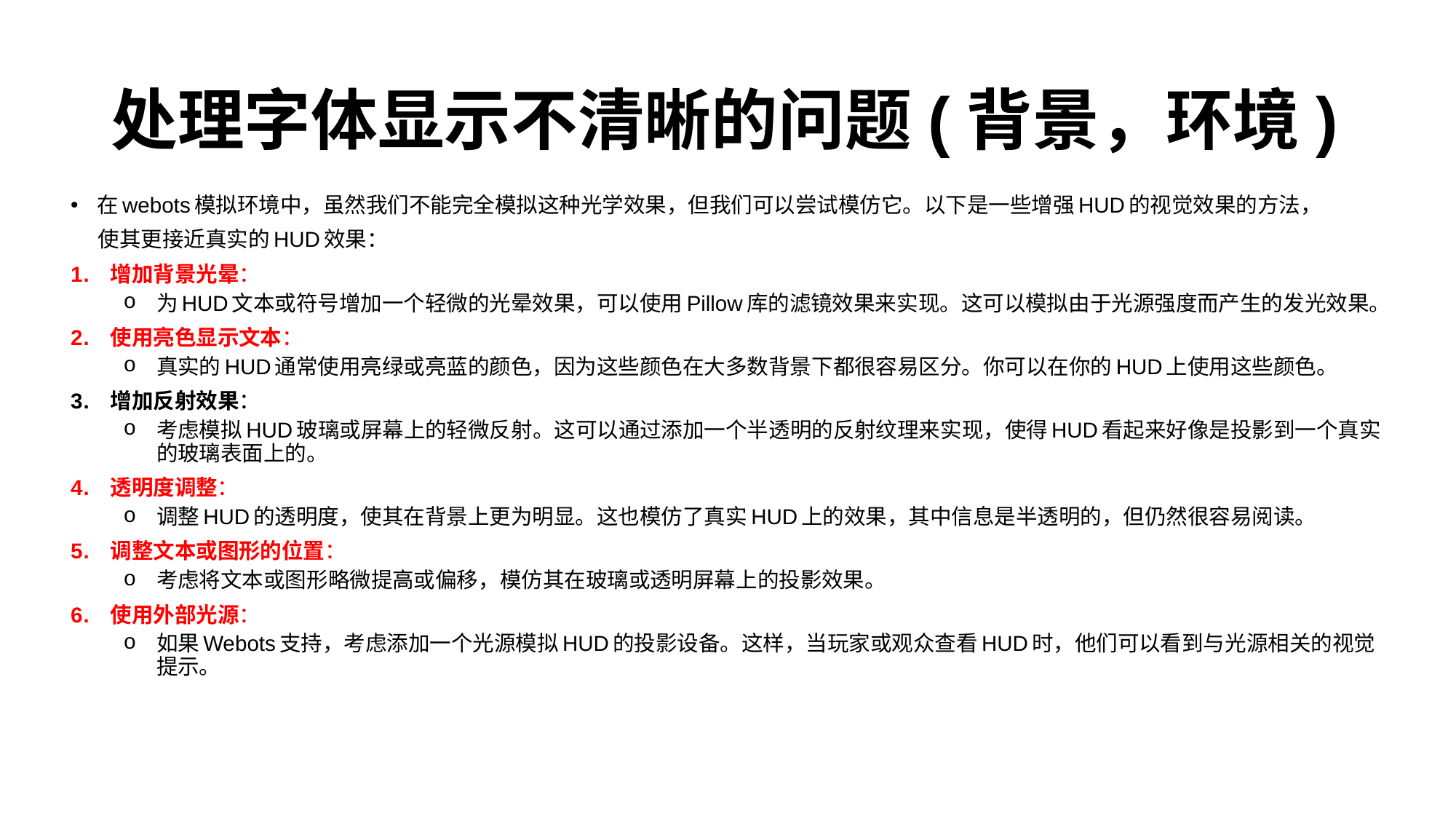

# 处理字体显示不清晰的问题(背景，环境)
在webots模拟环境中，虽然我们不能完全模拟这种光学效果，但我们可以尝试模仿它。以下是一些增强HUD的视觉效果的方法，
     使其更接近真实的HUD效果：
增加背景光晕：
为HUD文本或符号增加一个轻微的光晕效果，可以使用Pillow库的滤镜效果来实现。这可以模拟由于光源强度而产生的发光效果。
使用亮色显示文本：
真实的HUD通常使用亮绿或亮蓝的颜色，因为这些颜色在大多数背景下都很容易区分。你可以在你的HUD上使用这些颜色。
增加反射效果：
考虑模拟HUD玻璃或屏幕上的轻微反射。这可以通过添加一个半透明的反射纹理来实现，使得HUD看起来好像是投影到一个真实的玻璃表面上的。
透明度调整：
调整HUD的透明度，使其在背景上更为明显。这也模仿了真实HUD上的效果，其中信息是半透明的，但仍然很容易阅读。
调整文本或图形的位置：
考虑将文本或图形略微提高或偏移，模仿其在玻璃或透明屏幕上的投影效果。
使用外部光源：
如果Webots支持，考虑添加一个光源模拟HUD的投影设备。这样，当玩家或观众查看HUD时，他们可以看到与光源相关的视觉提示。